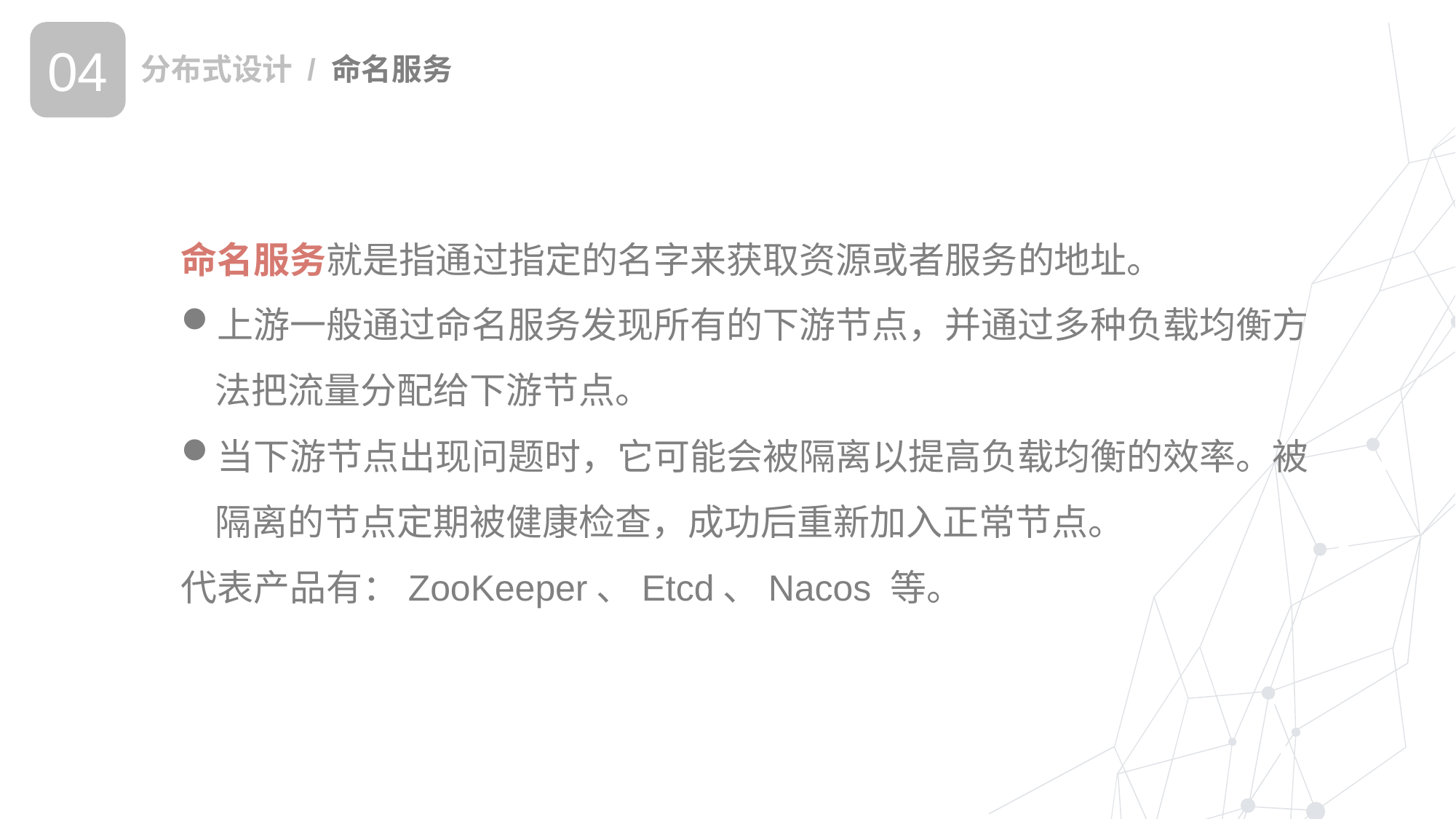

04
分布式设计 / 命名服务

命名服务就是指通过指定的名字来获取资源或者服务的地址。
上游一般通过命名服务发现所有的下游节点，并通过多种负载均衡方法把流量分配给下游节点。
当下游节点出现问题时，它可能会被隔离以提高负载均衡的效率。被隔离的节点定期被健康检查，成功后重新加入正常节点。
代表产品有：ZooKeeper、Etcd、Nacos 等。